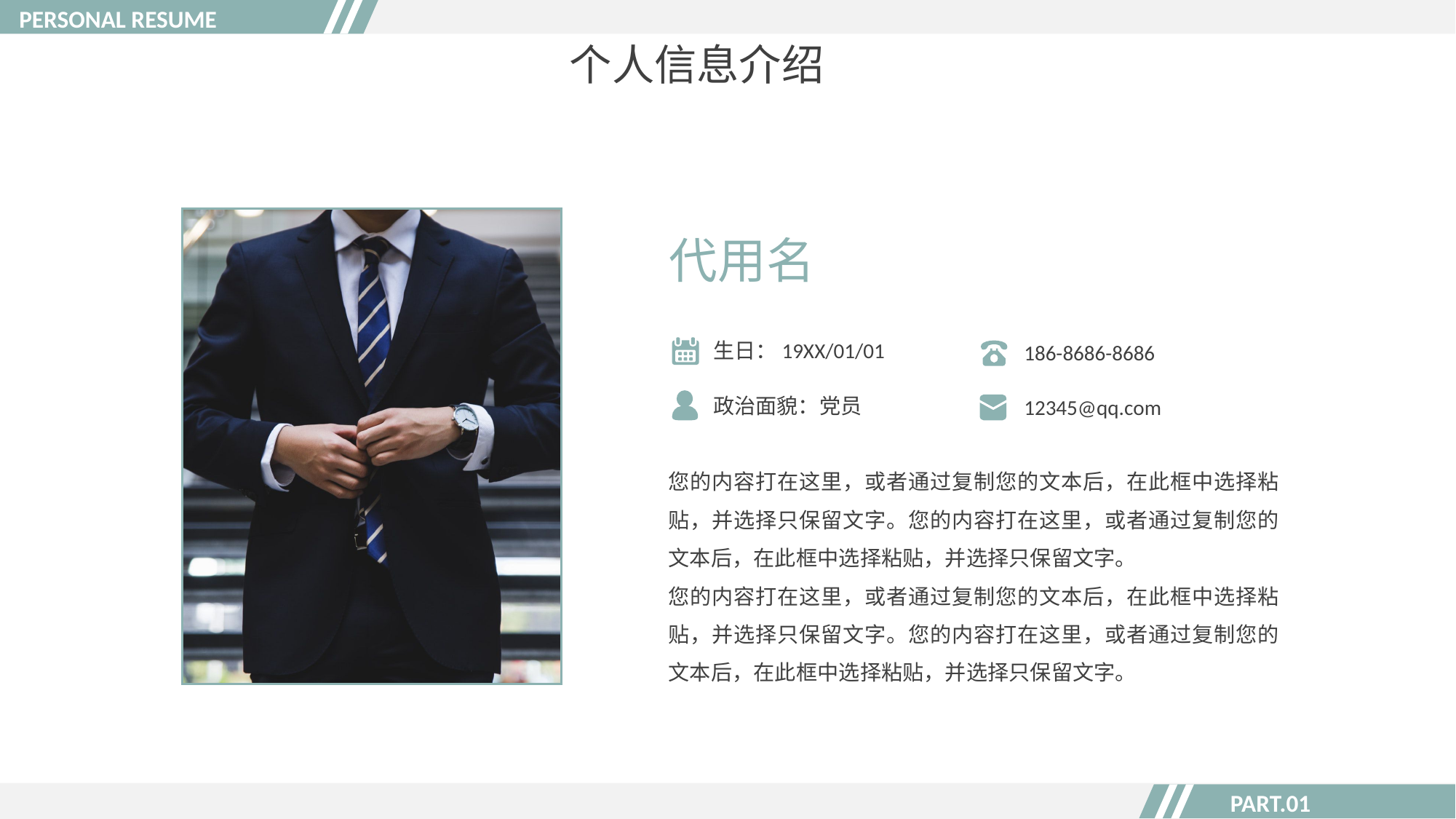

PERSONAL RESUME
个人信息介绍

代用名
生日：19XX/01/01
186-8686-8686

政治面貌：党员
12345@qq.com

您的内容打在这里，或者通过复制您的文本后，在此框中选择粘贴，并选择只保留文字。您的内容打在这里，或者通过复制您的文本后，在此框中选择粘贴，并选择只保留文字。
您的内容打在这里，或者通过复制您的文本后，在此框中选择粘贴，并选择只保留文字。您的内容打在这里，或者通过复制您的文本后，在此框中选择粘贴，并选择只保留文字。
PART.01